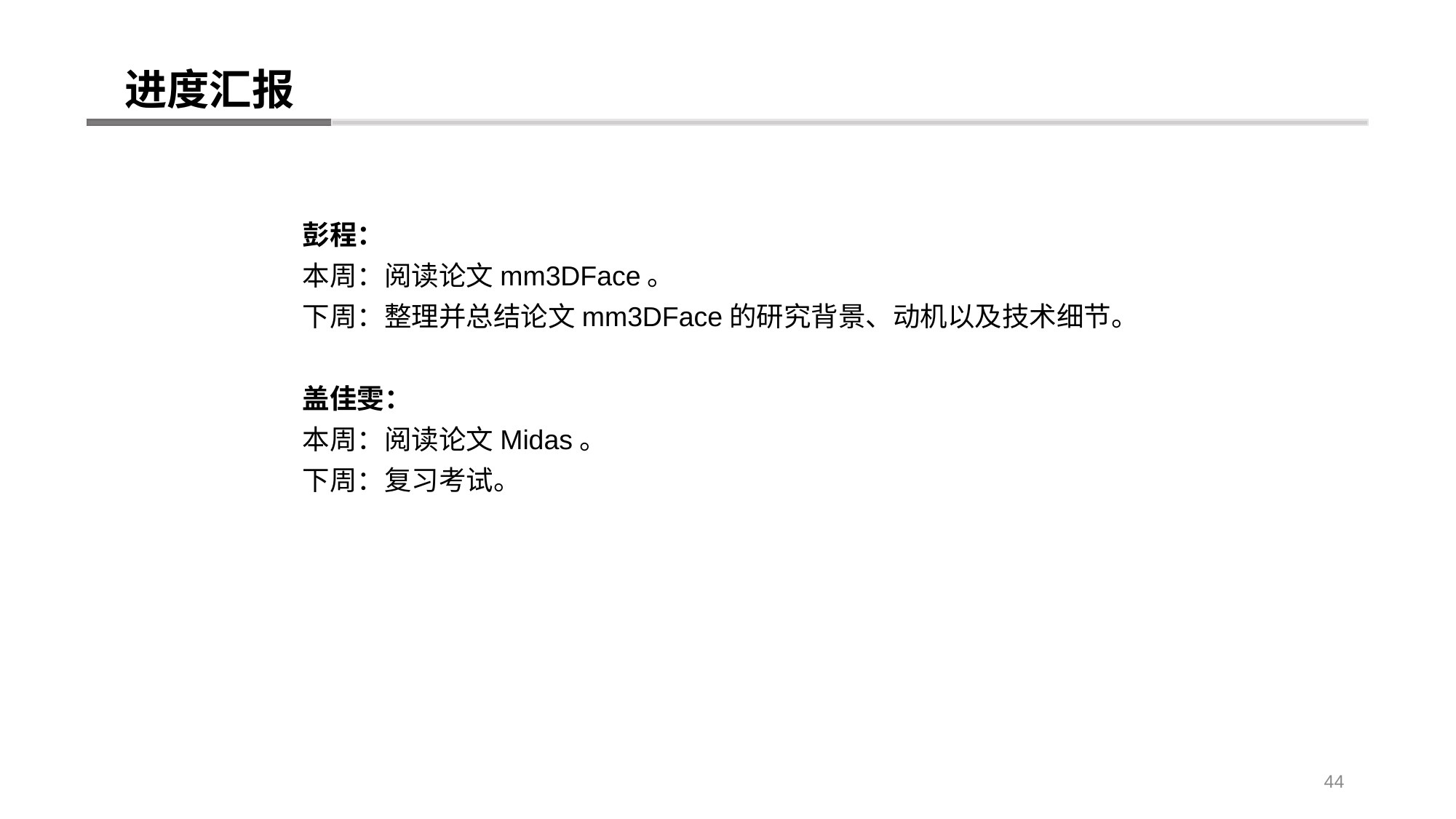

进度汇报

彭程：
本周：阅读论文mm3DFace。
下周：整理并总结论文mm3DFace的研究背景、动机以及技术细节。

盖佳雯：
本周：阅读论文Midas。
下周：复习考试。

44